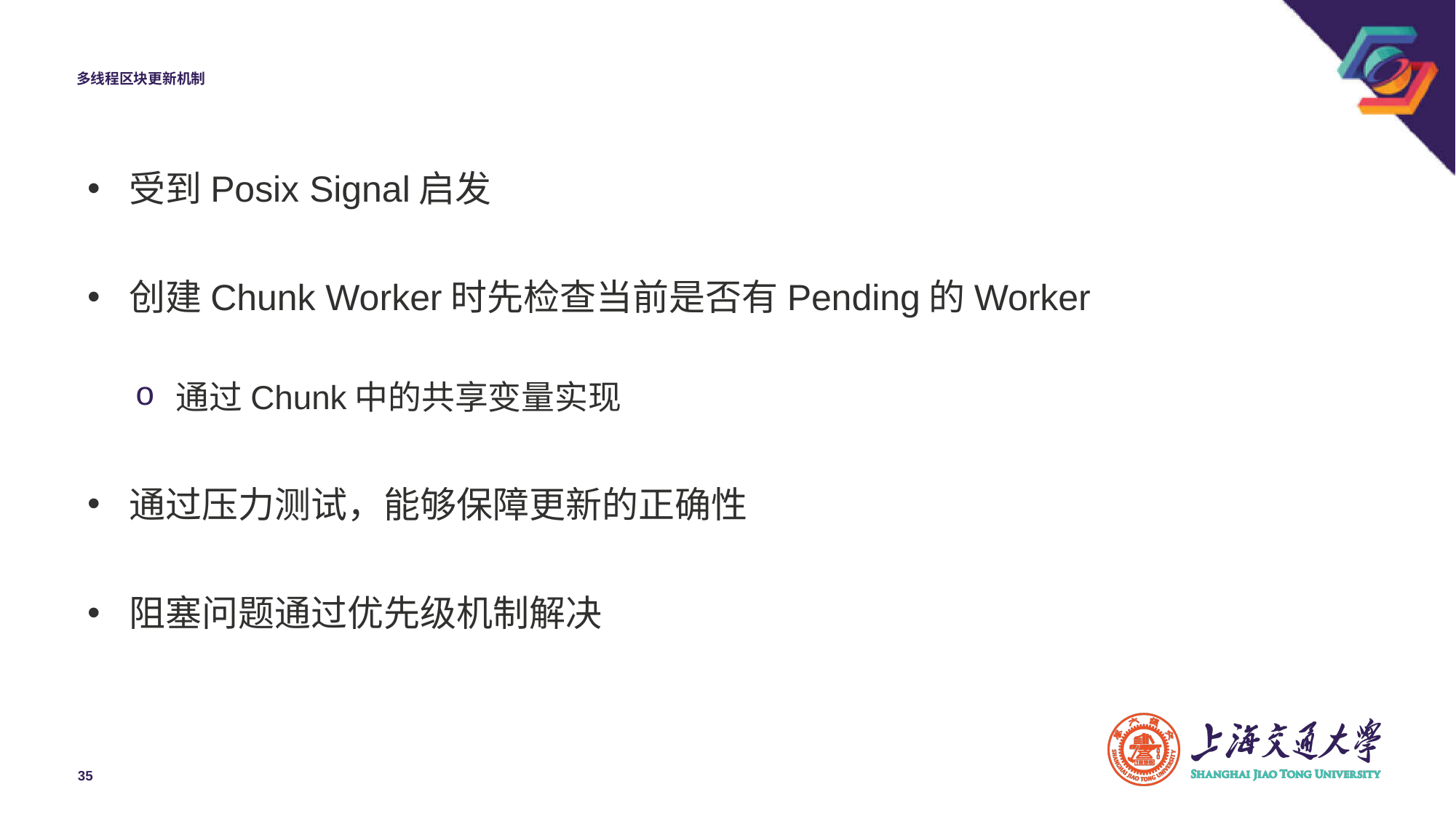

# 多线程区块更新机制
受到Posix Signal启发

创建Chunk Worker时先检查当前是否有Pending的Worker

通过Chunk中的共享变量实现

通过压力测试，能够保障更新的正确性

阻塞问题通过优先级机制解决
35